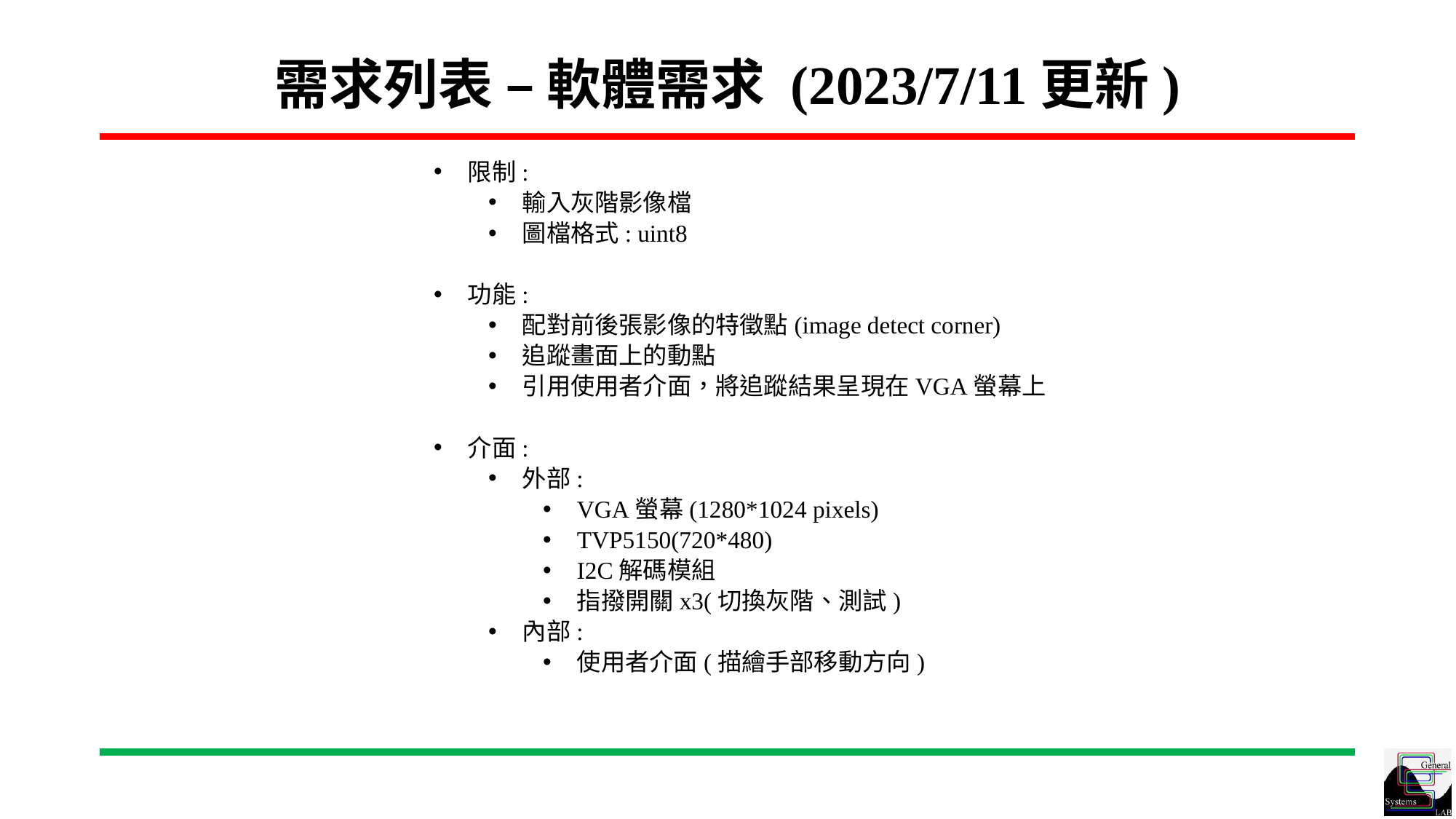

# 需求列表 – 軟體需求 (2023/7/11更新)
限制:
輸入灰階影像檔
圖檔格式: uint8

功能:
配對前後張影像的特徵點(image detect corner)
追蹤畫面上的動點
引用使用者介面，將追蹤結果呈現在VGA螢幕上

介面:
外部:
VGA螢幕(1280*1024 pixels)
TVP5150(720*480)
I2C解碼模組
指撥開關x3(切換灰階、測試)
內部:
使用者介面(描繪手部移動方向)